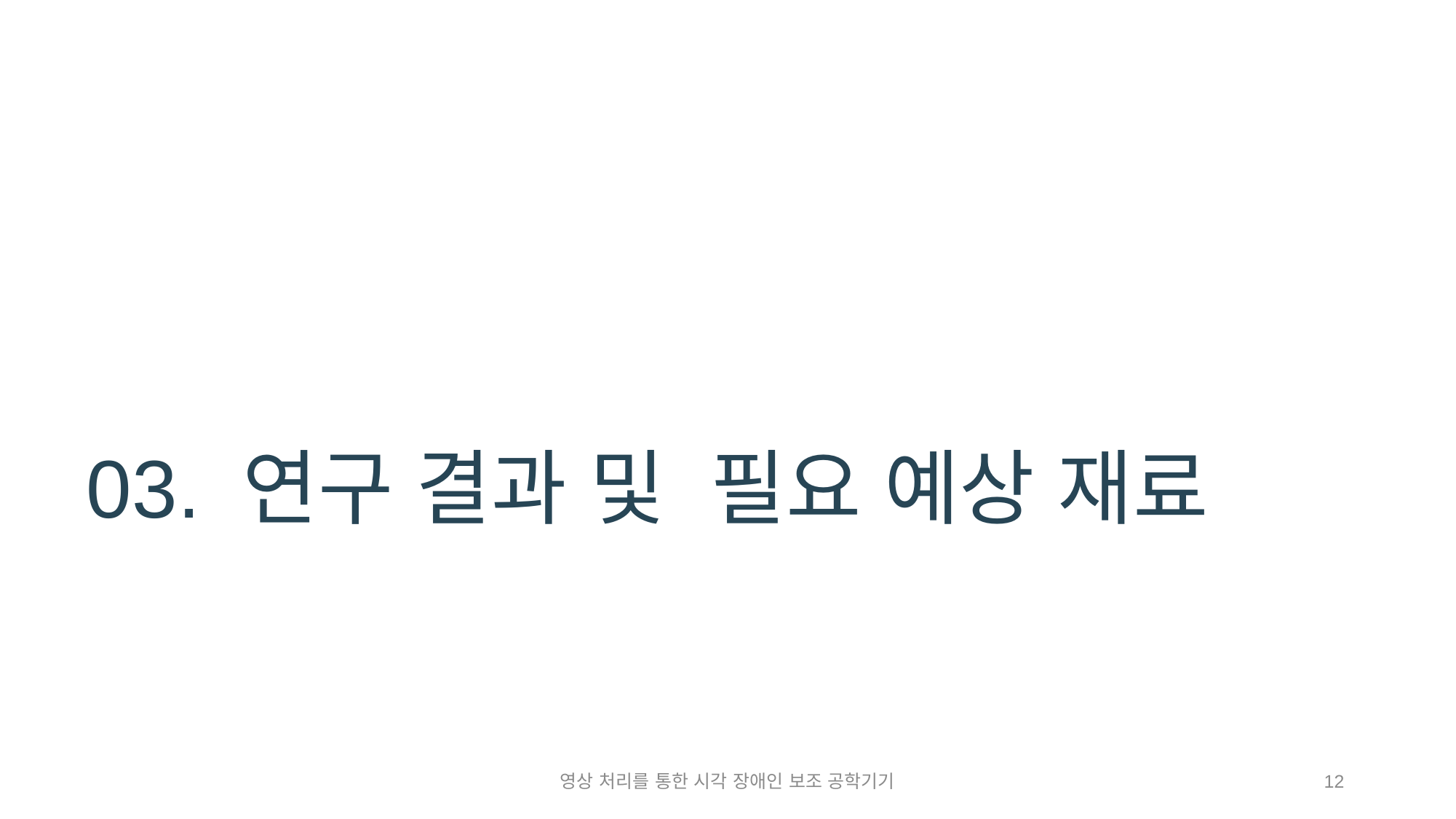

# 03. 연구 결과 및  필요 예상 재료
영상 처리를 통한 시각 장애인 보조 공학기기
12